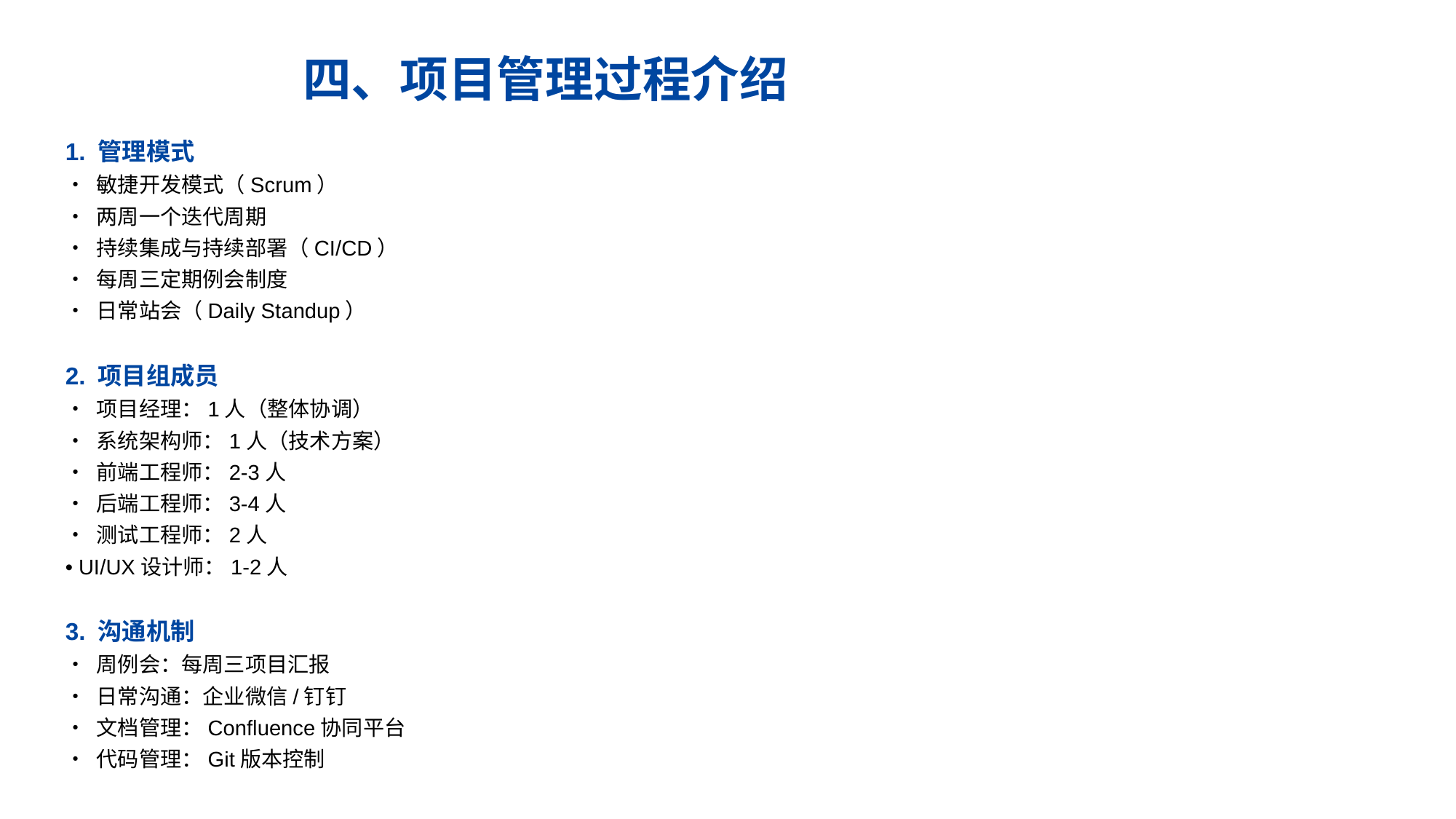

四、项目管理过程介绍
1. 管理模式
• 敏捷开发模式（Scrum）
• 两周一个迭代周期
• 持续集成与持续部署（CI/CD）
• 每周三定期例会制度
• 日常站会（Daily Standup）

2. 项目组成员
• 项目经理：1人（整体协调）
• 系统架构师：1人（技术方案）
• 前端工程师：2-3人
• 后端工程师：3-4人
• 测试工程师：2人
• UI/UX设计师：1-2人

3. 沟通机制
• 周例会：每周三项目汇报
• 日常沟通：企业微信/钉钉
• 文档管理：Confluence协同平台
• 代码管理：Git版本控制